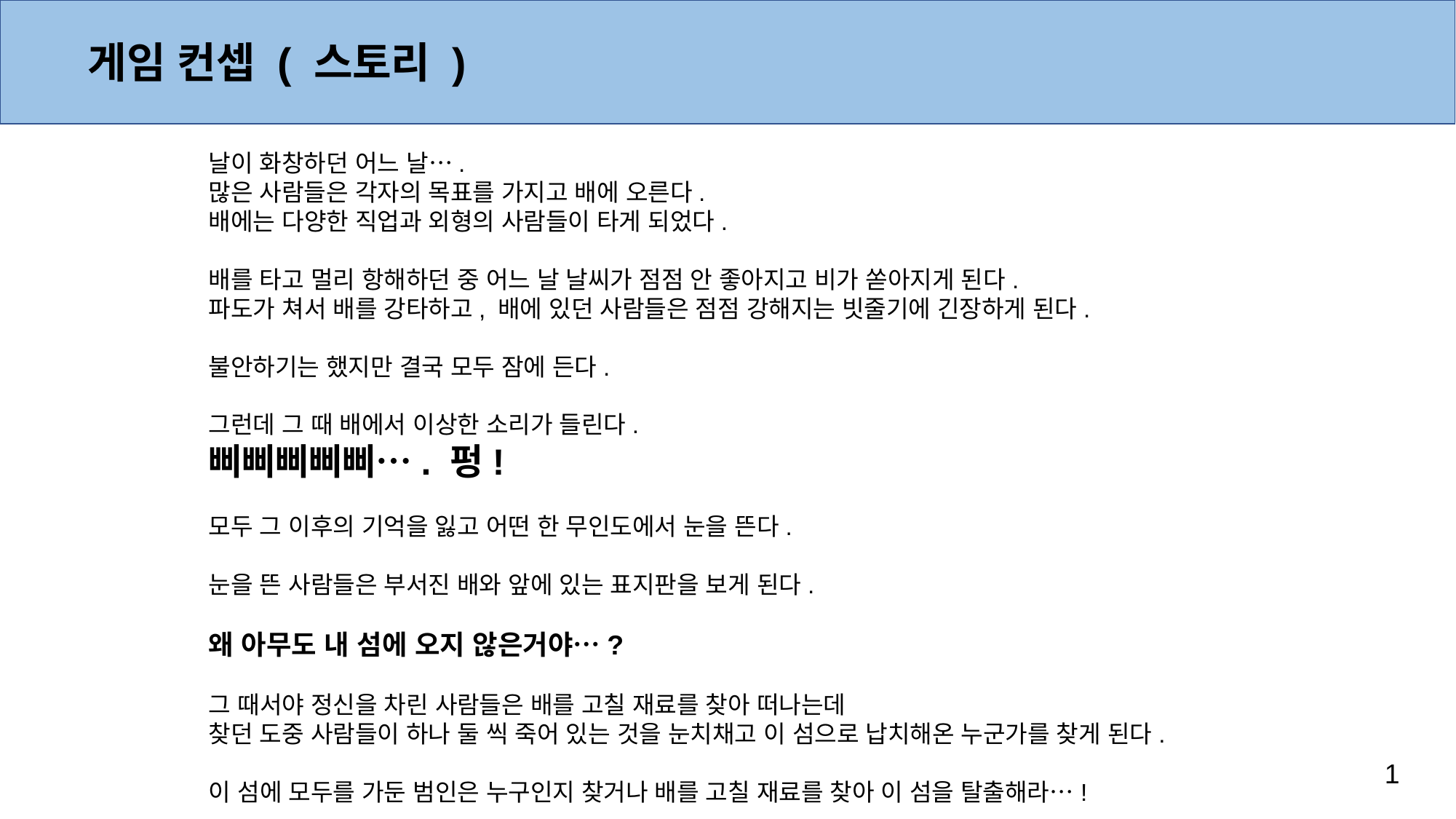

게임 컨셉 ( 스토리 )
날이 화창하던 어느 날….
많은 사람들은 각자의 목표를 가지고 배에 오른다.
배에는 다양한 직업과 외형의 사람들이 타게 되었다.

배를 타고 멀리 항해하던 중 어느 날 날씨가 점점 안 좋아지고 비가 쏟아지게 된다.
파도가 쳐서 배를 강타하고, 배에 있던 사람들은 점점 강해지는 빗줄기에 긴장하게 된다.

불안하기는 했지만 결국 모두 잠에 든다.

그런데 그 때 배에서 이상한 소리가 들린다.
삐삐삐삐삐…. 펑!

모두 그 이후의 기억을 잃고 어떤 한 무인도에서 눈을 뜬다.

눈을 뜬 사람들은 부서진 배와 앞에 있는 표지판을 보게 된다.

왜 아무도 내 섬에 오지 않은거야…?

그 때서야 정신을 차린 사람들은 배를 고칠 재료를 찾아 떠나는데
찾던 도중 사람들이 하나 둘 씩 죽어 있는 것을 눈치채고 이 섬으로 납치해온 누군가를 찾게 된다.

이 섬에 모두를 가둔 범인은 누구인지 찾거나 배를 고칠 재료를 찾아 이 섬을 탈출해라…!
1